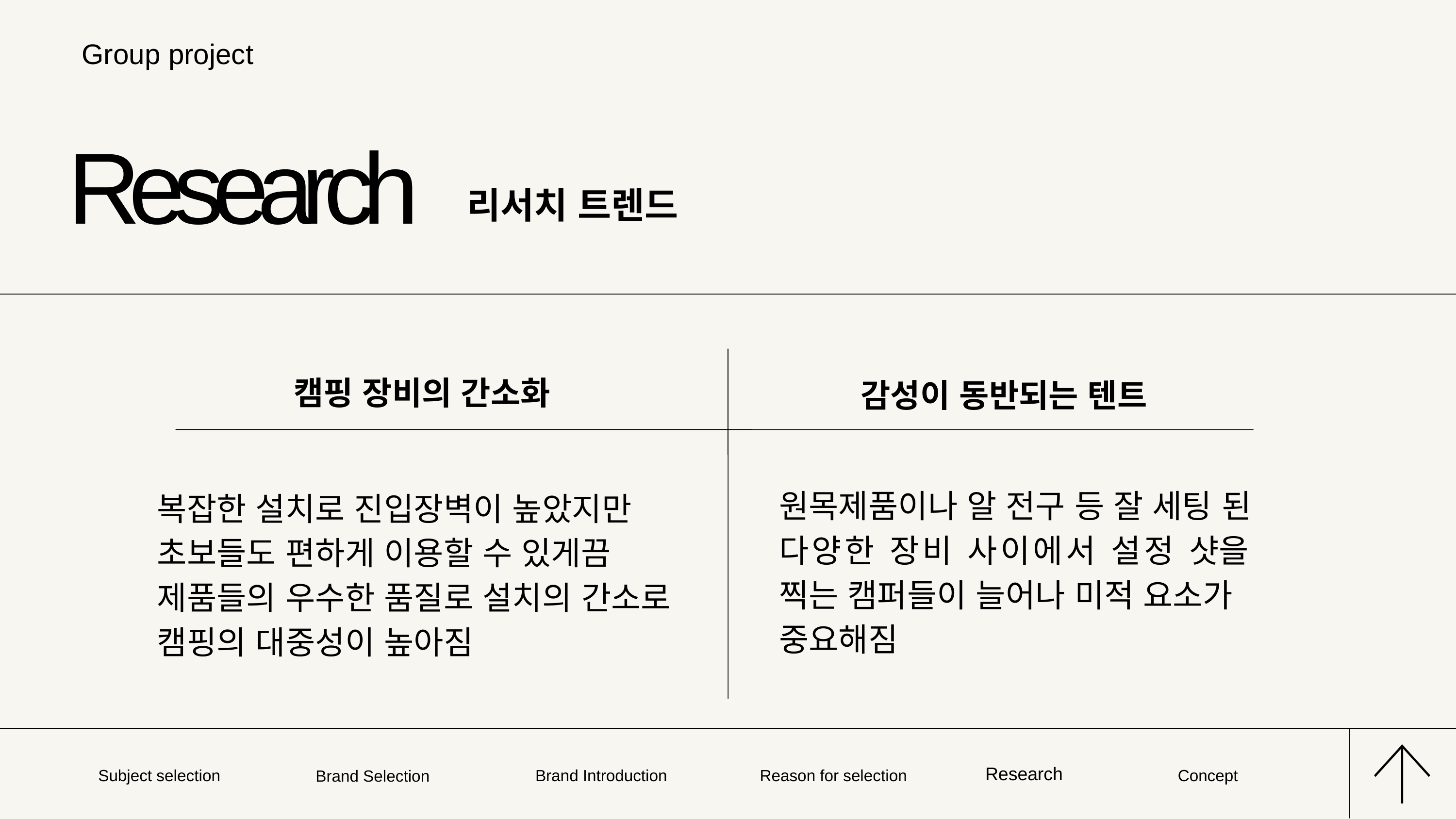

Group project
Research
리서치 트렌드

캠핑 장비의 간소화
감성이 동반되는 텐트

원목제품이나 알 전구 등 잘 세팅 된 다양한 장비 사이에서 설정 샷을  찍는 캠퍼들이 늘어나 미적 요소가 중요해짐
복잡한 설치로 진입장벽이 높았지만
초보들도 편하게 이용할 수 있게끔
제품들의 우수한 품질로 설치의 간소로 캠핑의 대중성이 높아짐

Subject selection
Brand Introduction
Reason for selection
Research
Concept
Brand Selection